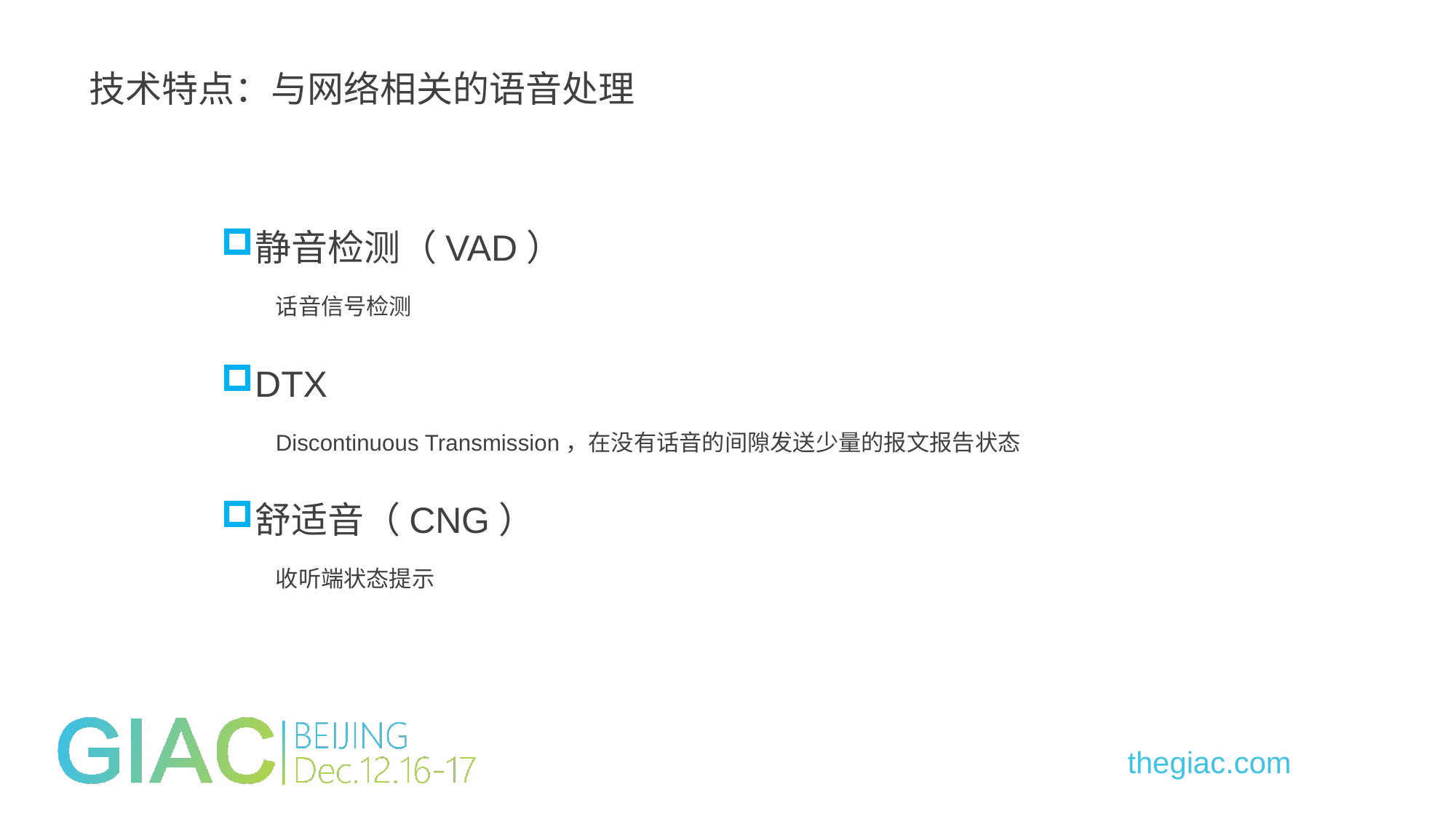

技术特点：与网络相关的语音处理
静音检测（VAD）
话音信号检测
DTX
Discontinuous Transmission，在没有话音的间隙发送少量的报文报告状态
舒适音（CNG）
收听端状态提示